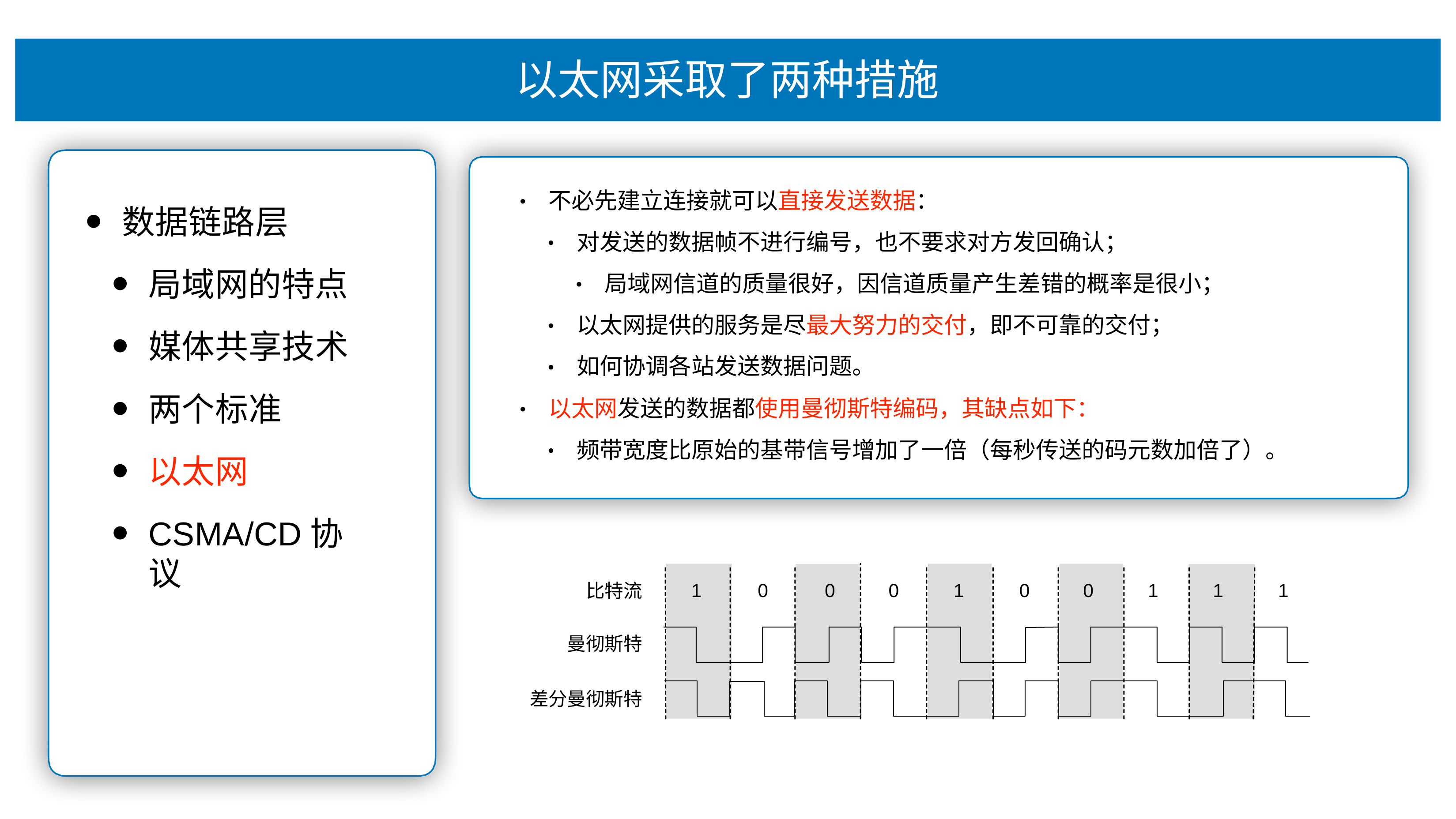

# 以太⽹采取了两种措施

不必先建⽴连接就可以直接发送数据：
•
数据链路层
局域⽹的特点
媒体共享技术
两个标准
以太⽹
CSMA/CD协议
对发送的数据帧不进⾏编号，也不要求对⽅发回确认；
•
局域⽹信道的质量很好，因信道质量产⽣差错的概率是很⼩；
•
以太⽹提供的服务是尽最⼤努⼒的交付，即不可靠的交付； 如何协调各站发送数据问题。
•
•
以太⽹发送的数据都使⽤曼彻斯特编码，其缺点如下：
•
频带宽度⽐原始的基带信号增加了⼀倍（每秒传送的码元数加倍了）。
•

1
0
0
0
1
0
0
1
1
1
比特流

曼彻斯特

差分曼彻斯特